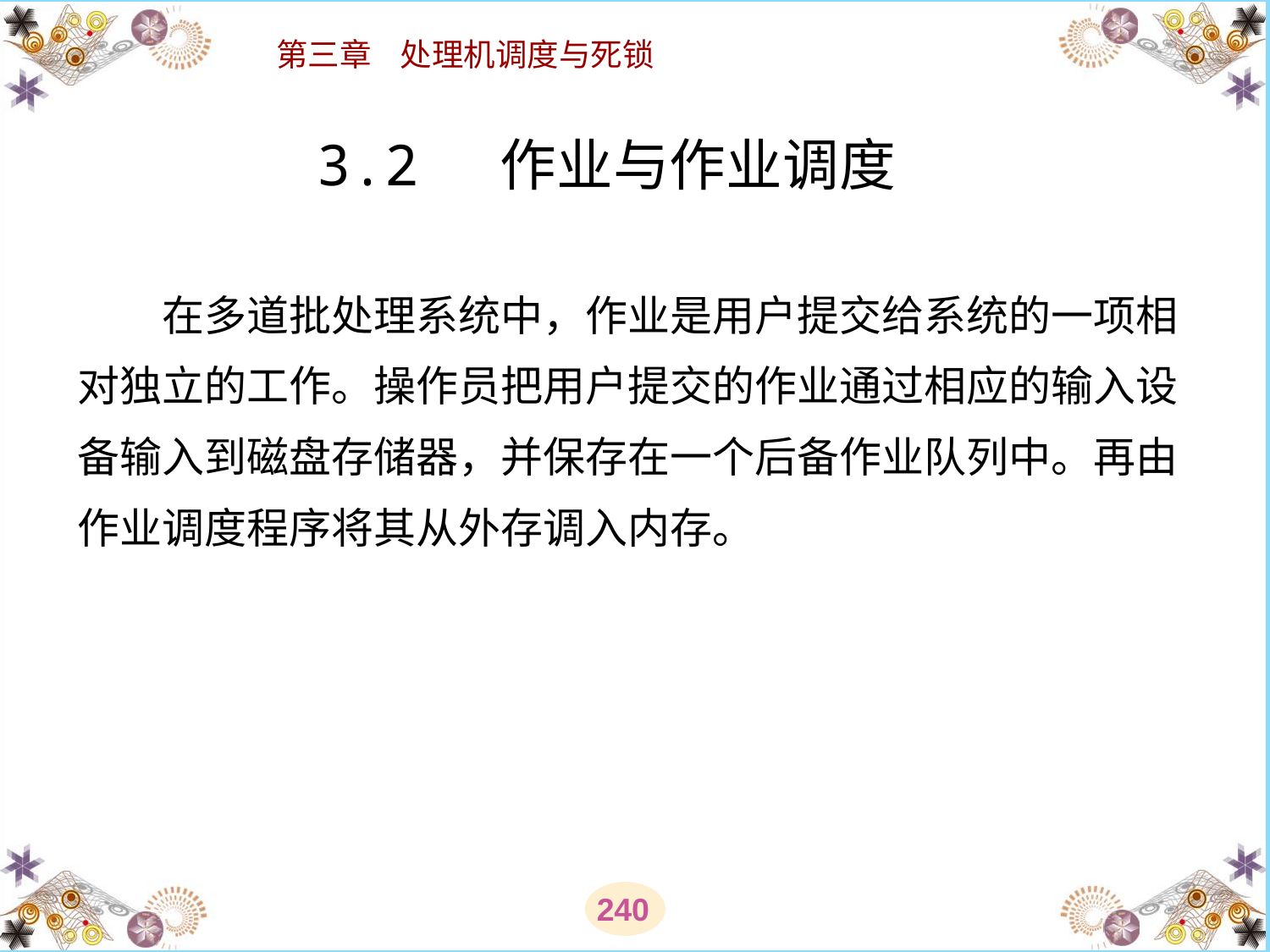

# 3.2  作业与作业调度 　　在多道批处理系统中，作业是用户提交给系统的一项相对独立的工作。操作员把用户提交的作业通过相应的输入设备输入到磁盘存储器，并保存在一个后备作业队列中。再由作业调度程序将其从外存调入内存。